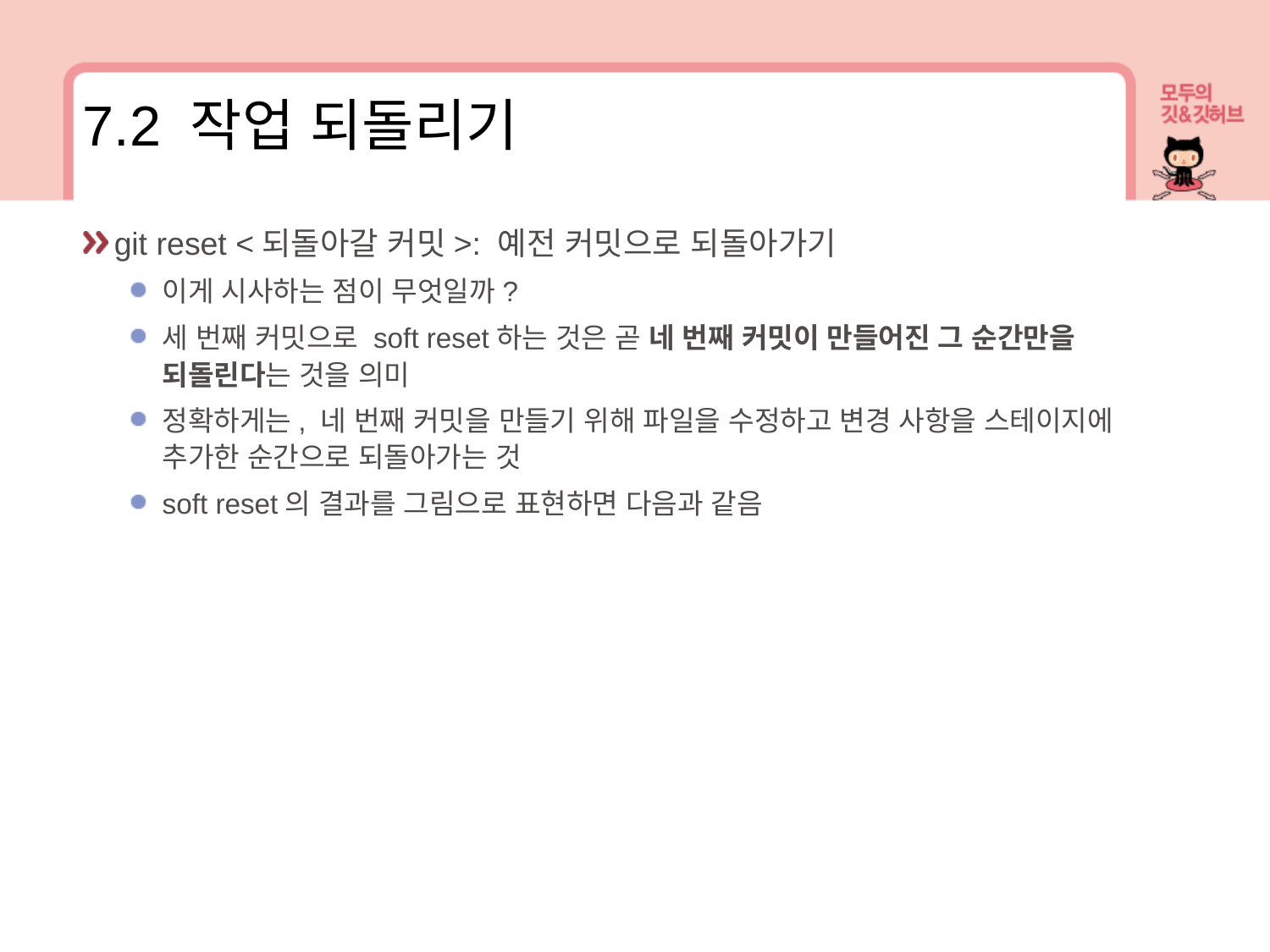

7.2 작업 되돌리기
git reset <되돌아갈 커밋>: 예전 커밋으로 되돌아가기
이게 시사하는 점이 무엇일까?
세 번째 커밋으로 soft reset하는 것은 곧 네 번째 커밋이 만들어진 그 순간만을 되돌린다는 것을 의미
정확하게는, 네 번째 커밋을 만들기 위해 파일을 수정하고 변경 사항을 스테이지에 추가한 순간으로 되돌아가는 것
soft reset의 결과를 그림으로 표현하면 다음과 같음